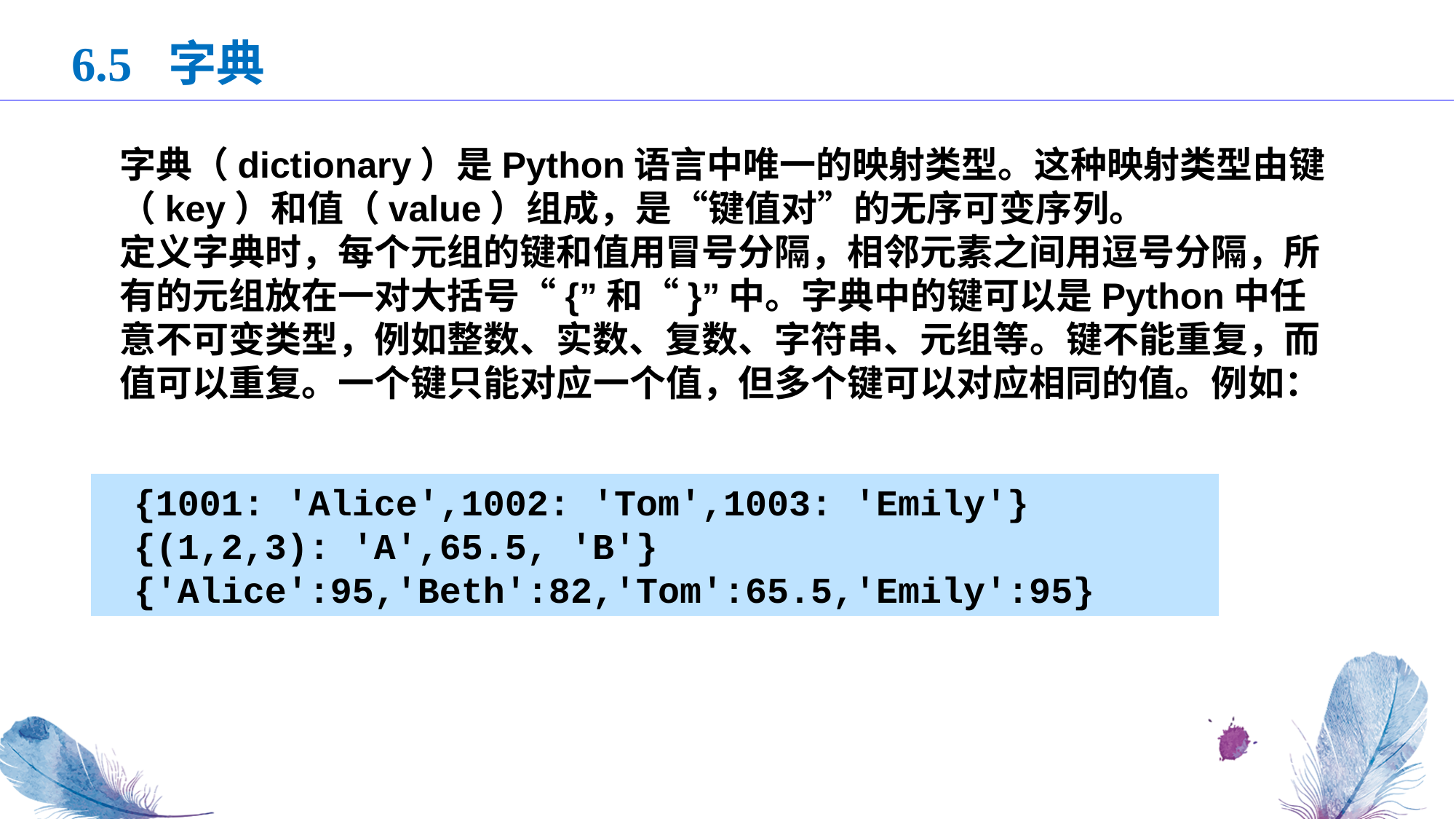

6.5  字典
字典（dictionary）是Python语言中唯一的映射类型。这种映射类型由键（key）和值（value）组成，是“键值对”的无序可变序列。
定义字典时，每个元组的键和值用冒号分隔，相邻元素之间用逗号分隔，所有的元组放在一对大括号“{”和“}”中。字典中的键可以是Python中任意不可变类型，例如整数、实数、复数、字符串、元组等。键不能重复，而值可以重复。一个键只能对应一个值，但多个键可以对应相同的值。例如：
{1001: 'Alice',1002: 'Tom',1003: 'Emily'}
{(1,2,3): 'A',65.5, 'B'}
{'Alice':95,'Beth':82,'Tom':65.5,'Emily':95}